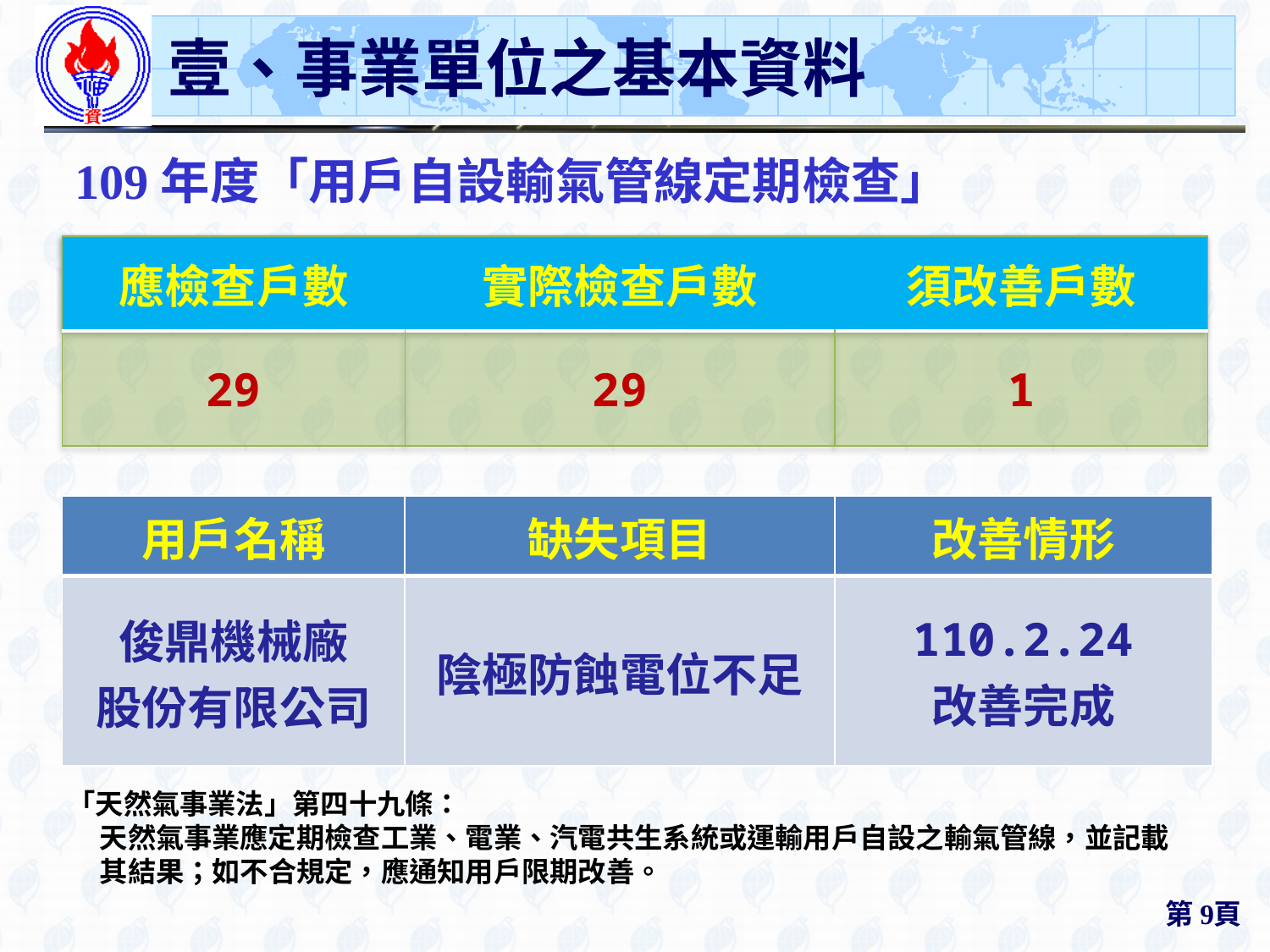

# 壹、事業單位之基本資料
109年度「用戶自設輸氣管線定期檢查」
| 應檢查戶數 | 實際檢查戶數 | 須改善戶數 |
| --- | --- | --- |
| 29 | 29 | 1 |
| 用戶名稱 | 缺失項目 | 改善情形 |
| --- | --- | --- |
| 俊鼎機械廠 股份有限公司 | 陰極防蝕電位不足 | 110.2.24 改善完成 |
「天然氣事業法」第四十九條：
    天然氣事業應定期檢查工業、電業、汽電共生系統或運輸用戶自設之輸氣管線，並記載
    其結果；如不合規定，應通知用戶限期改善。
第9頁